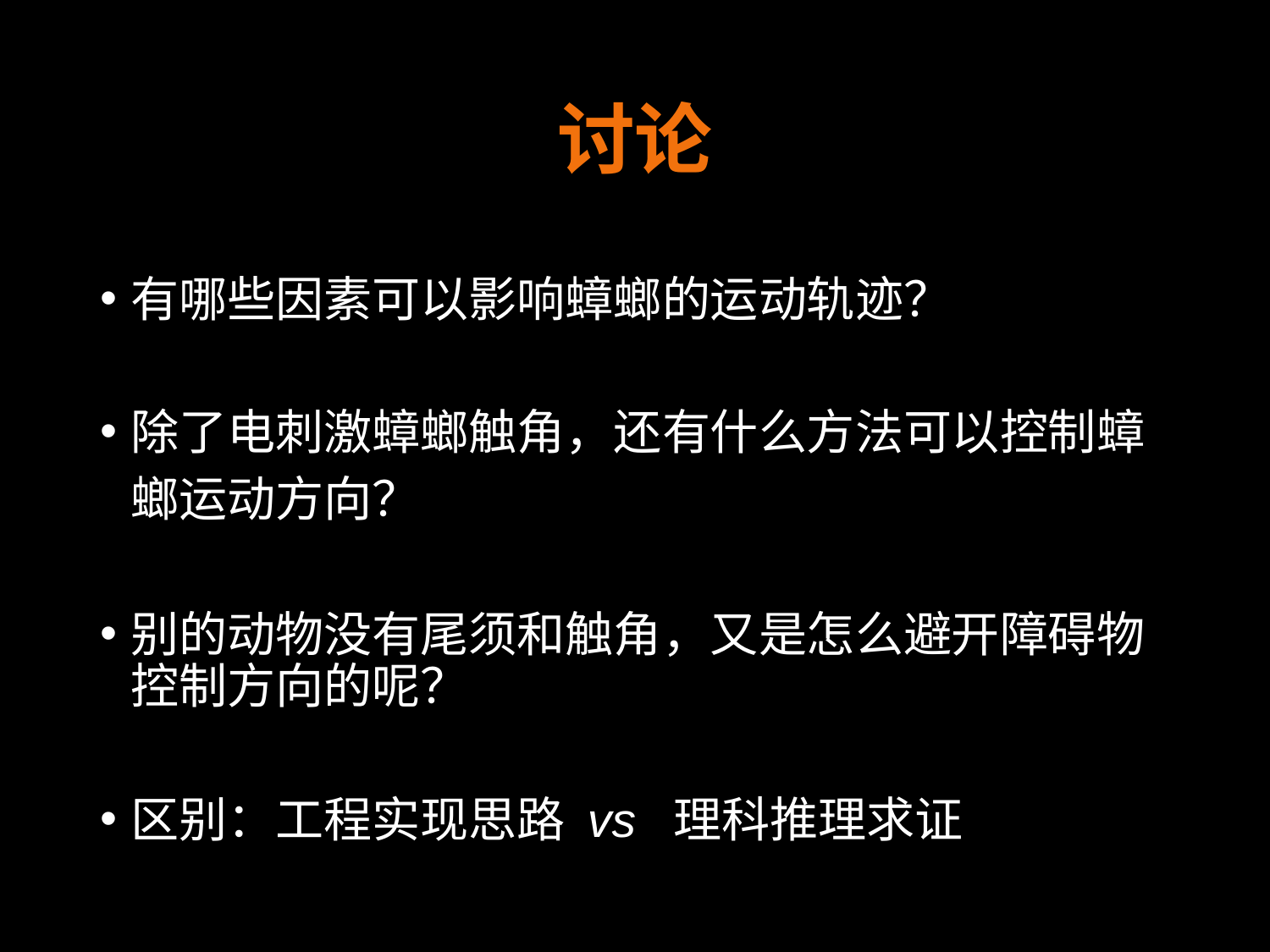

# 讨论
有哪些因素可以影响蟑螂的运动轨迹？

除了电刺激蟑螂触角，还有什么方法可以控制蟑螂运动方向？

别的动物没有尾须和触角，又是怎么避开障碍物控制方向的呢？

区别：工程实现思路 vs  理科推理求证